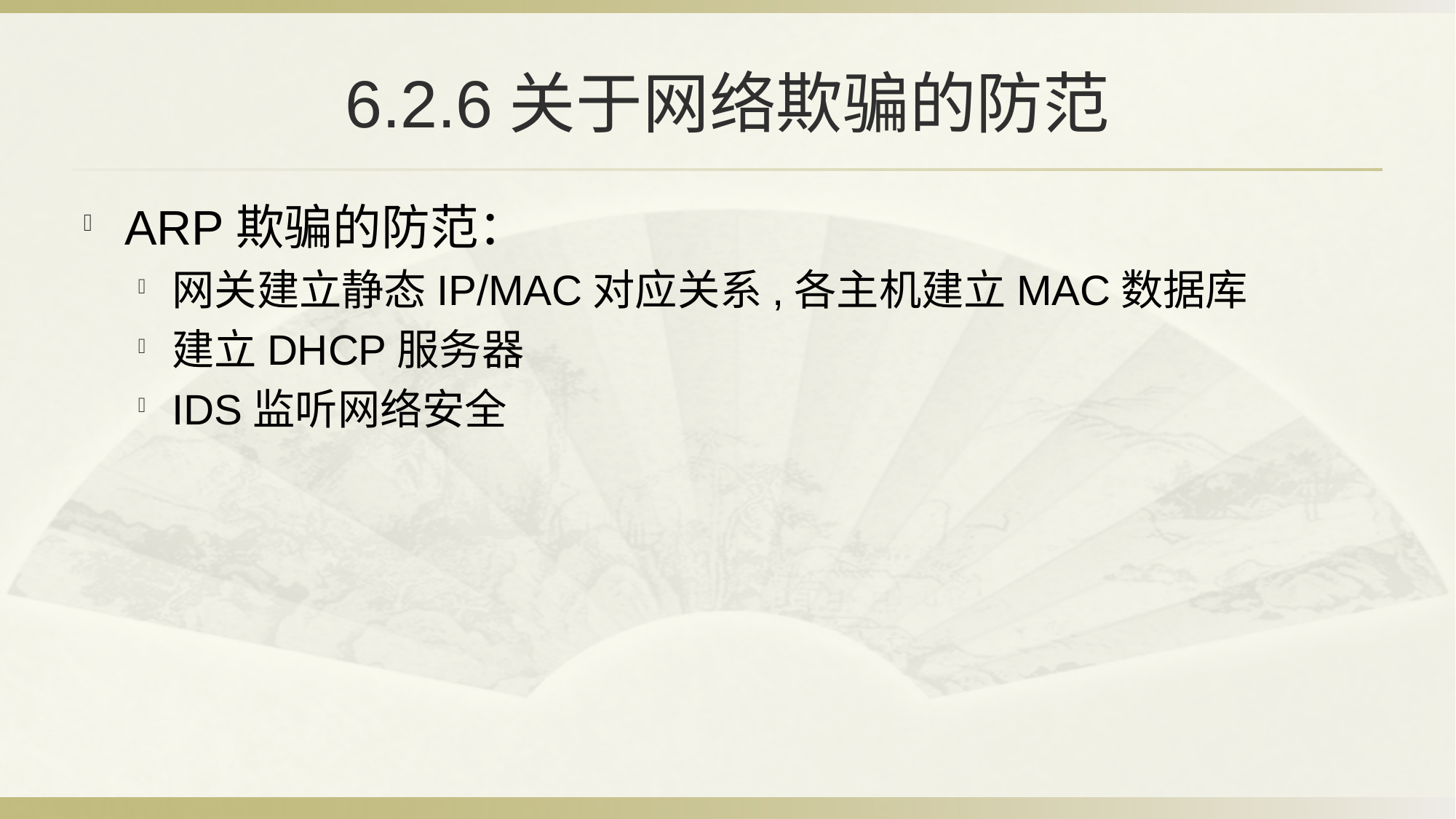

# 6.2.6关于网络欺骗的防范
ARP欺骗的防范：
网关建立静态IP/MAC对应关系,各主机建立MAC数据库
建立DHCP服务器
IDS监听网络安全